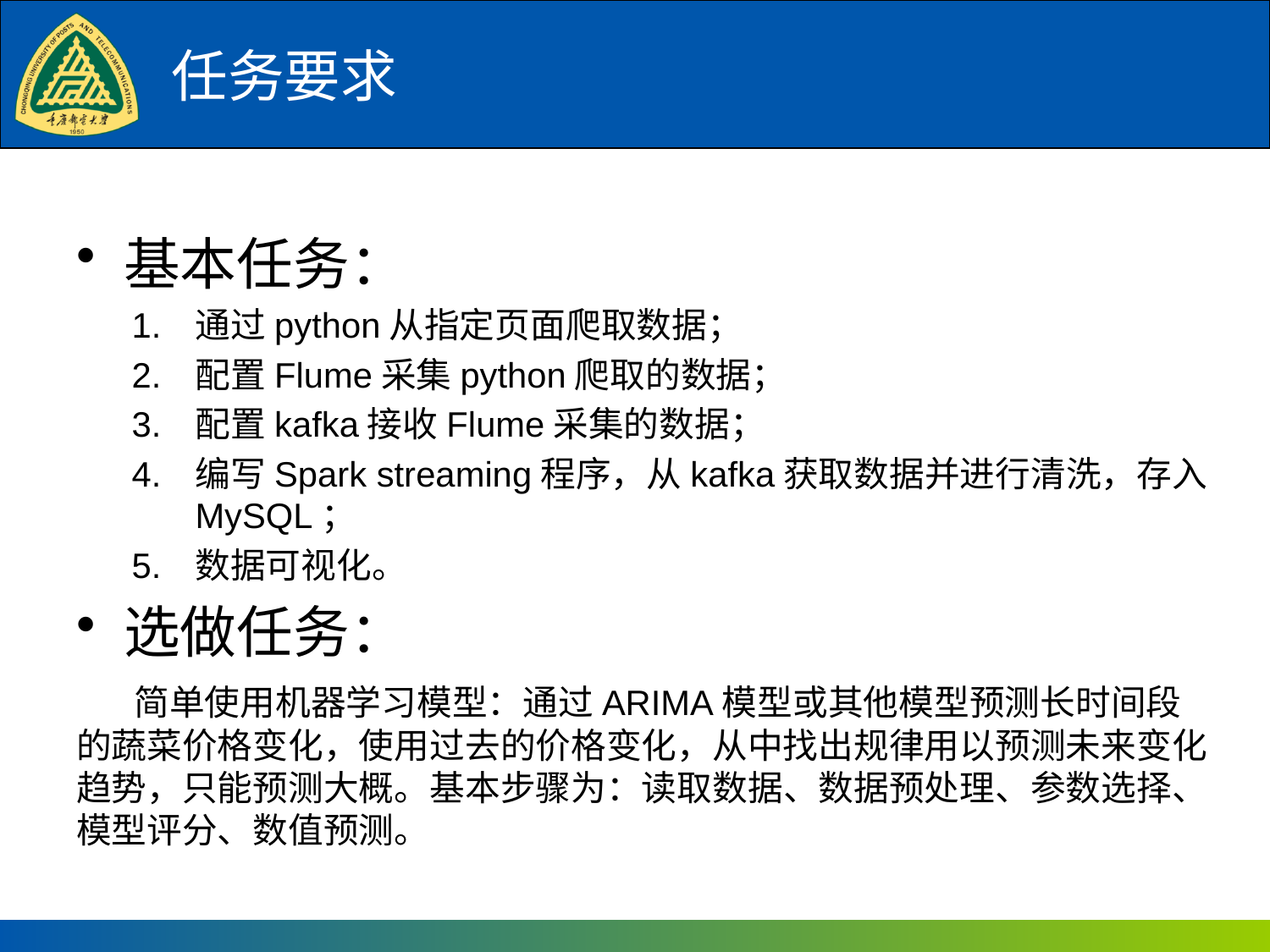

# 任务要求
基本任务：
通过python从指定页面爬取数据；
配置Flume采集python爬取的数据；
配置kafka接收Flume采集的数据；
编写Spark streaming程序，从kafka获取数据并进行清洗，存入MySQL；
数据可视化。
选做任务：
     简单使用机器学习模型：通过ARIMA模型或其他模型预测长时间段的蔬菜价格变化，使用过去的价格变化，从中找出规律用以预测未来变化趋势，只能预测大概。基本步骤为：读取数据、数据预处理、参数选择、模型评分、数值预测。